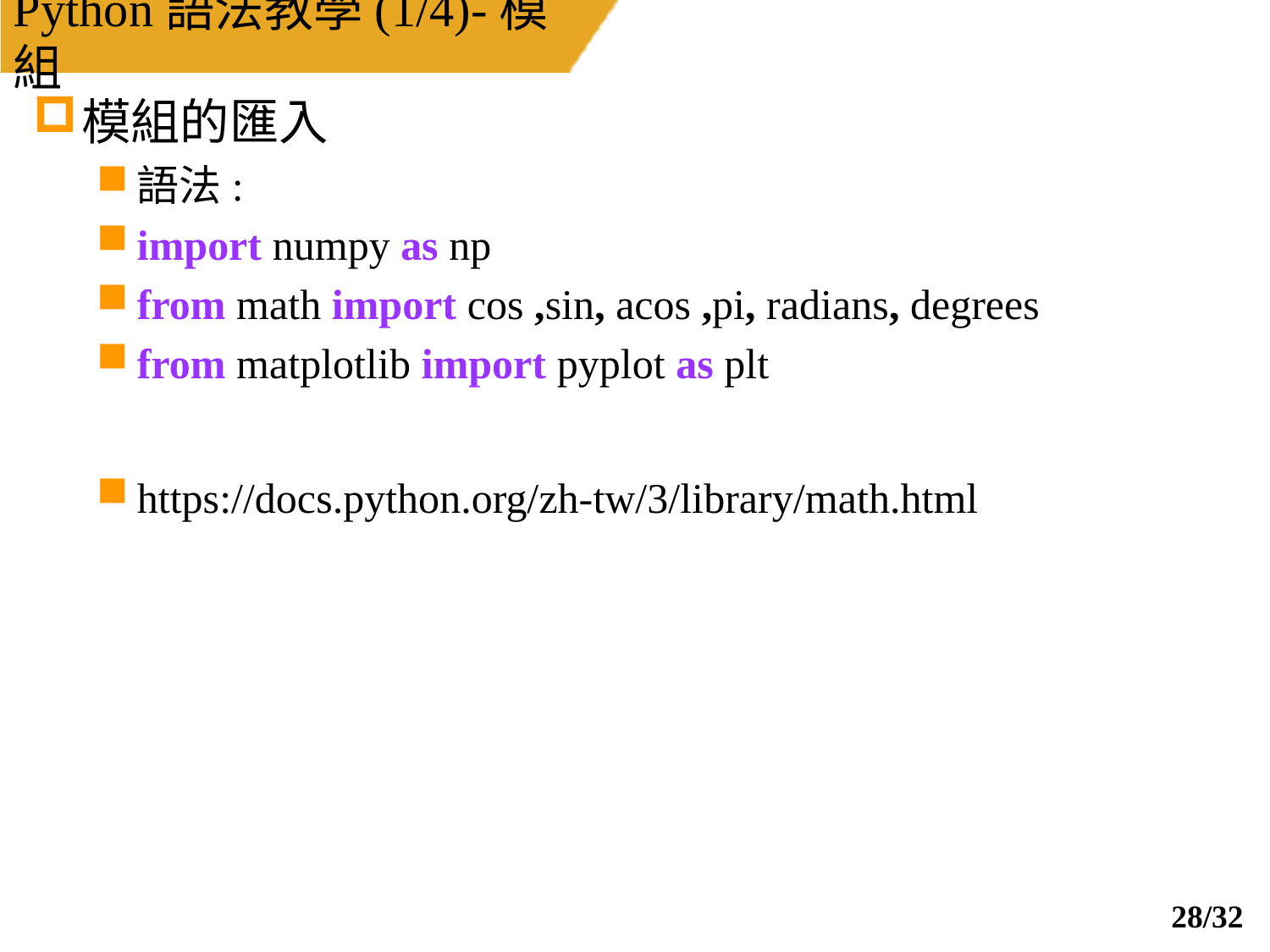

# Python語法教學(1/4)-模組
模組的匯入
語法:
import numpy as np
from math import cos ,sin, acos ,pi, radians, degrees
from matplotlib import pyplot as plt

https://docs.python.org/zh-tw/3/library/math.html
28/32